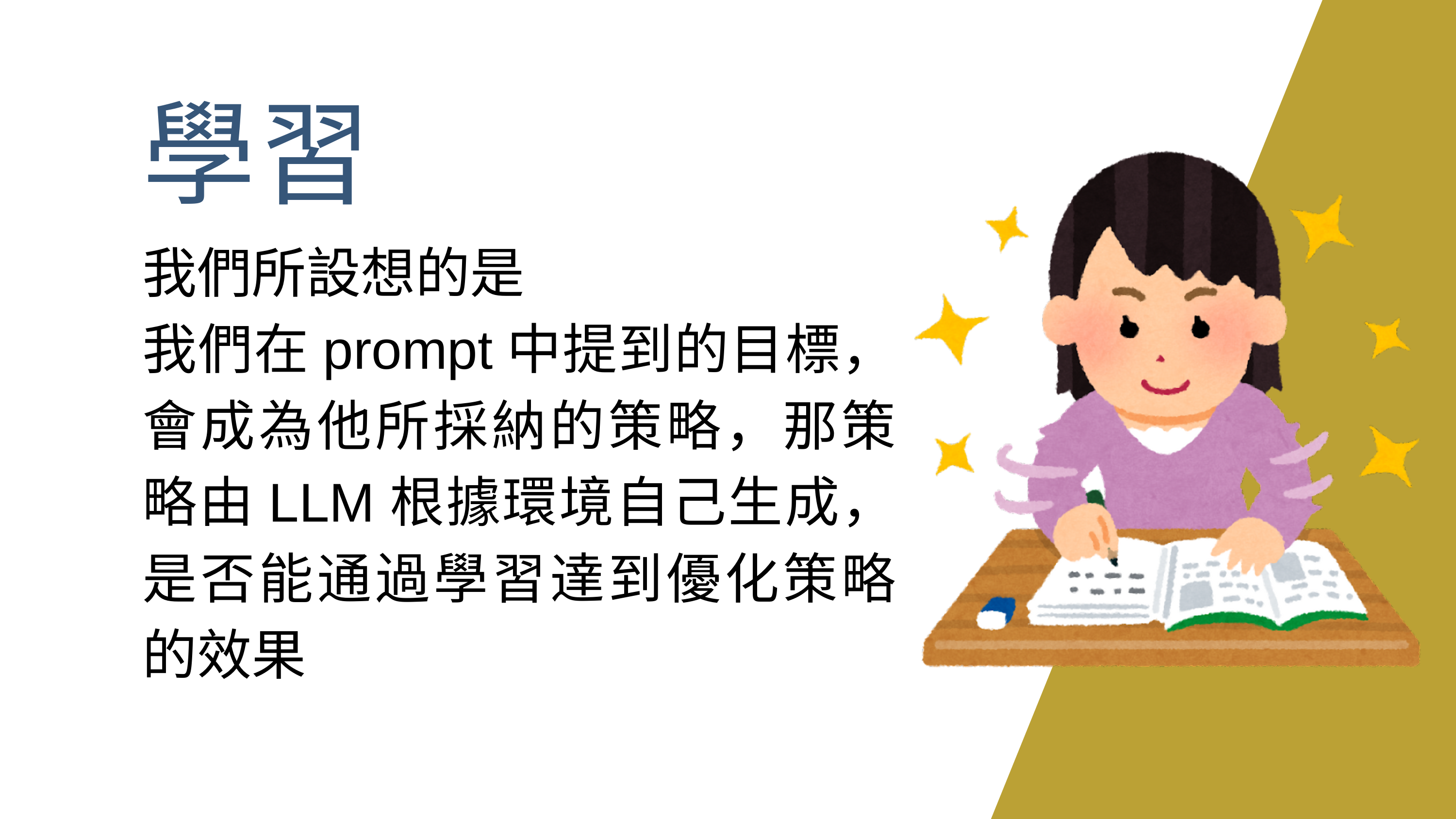

學習

我們所設想的是
我們在prompt中提到的目標，會成為他所採納的策略，那策略由LLM根據環境自己生成，是否能通過學習達到優化策略的效果

CONTINUE